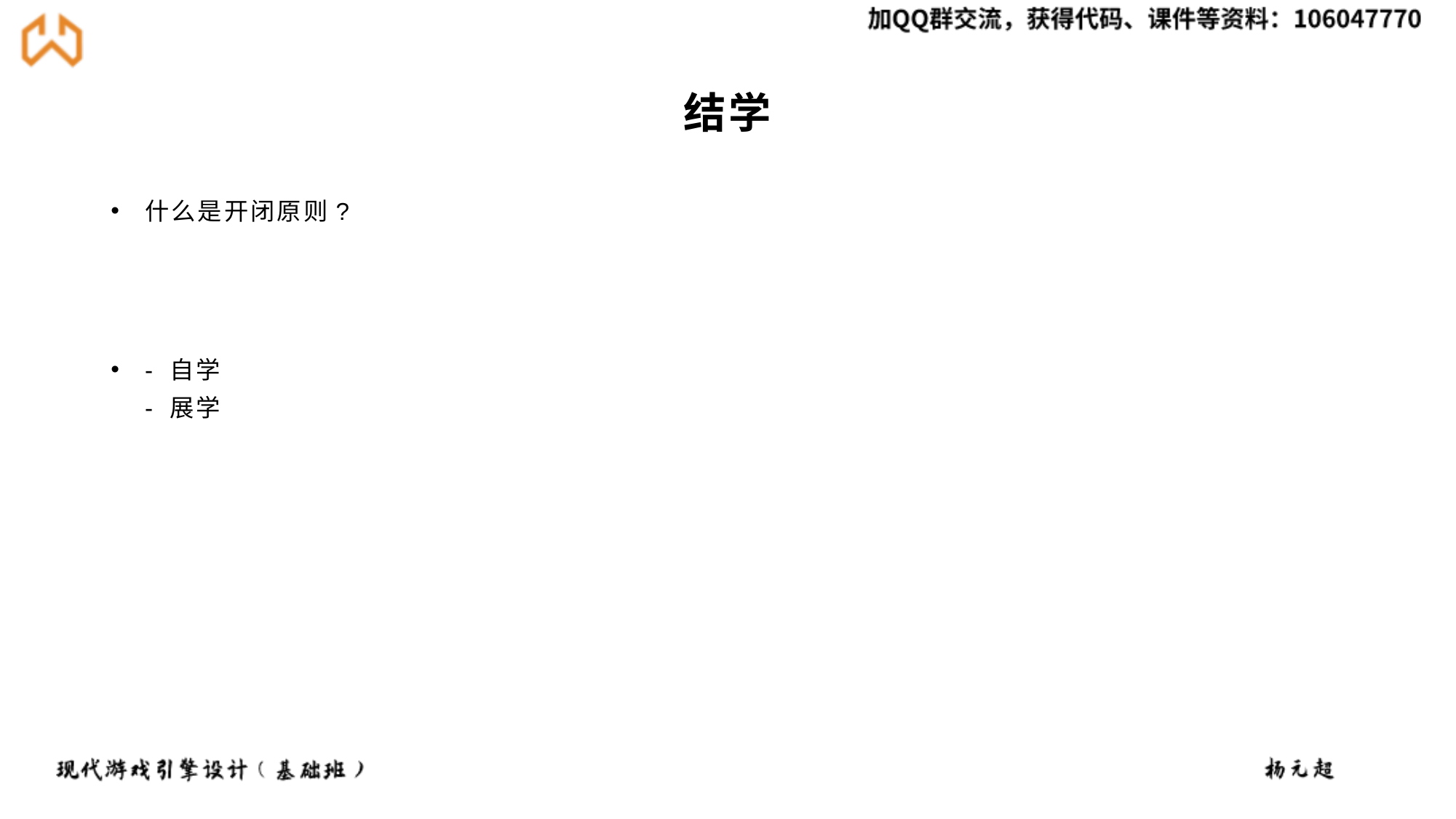

# 结学
什么是开闭原则?

- 自学
- 展学